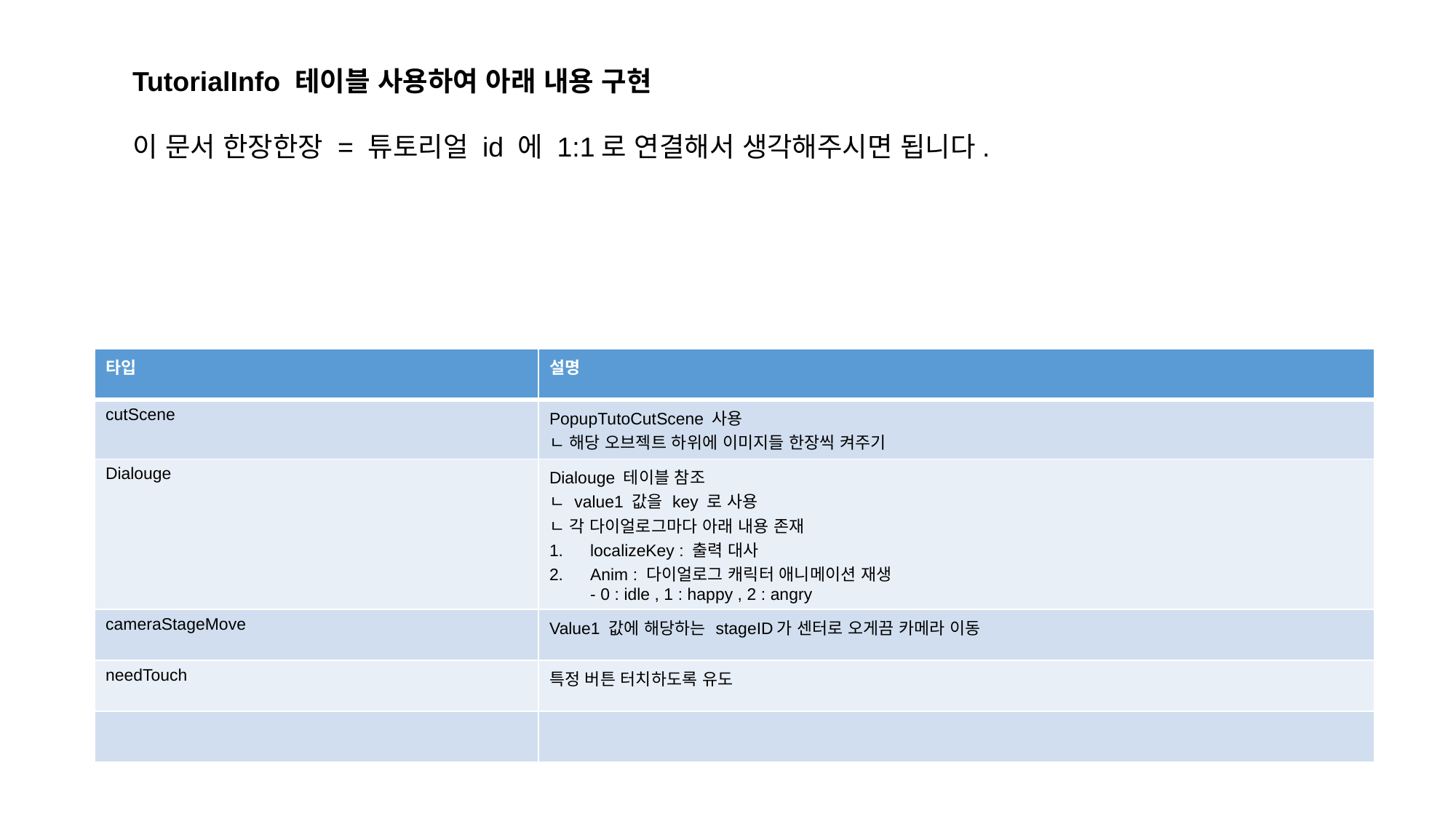

TutorialInfo 테이블 사용하여 아래 내용 구현

이 문서 한장한장 = 튜토리얼 id 에 1:1로 연결해서 생각해주시면 됩니다.
| 타입 | 설명 |
| --- | --- |
| cutScene | PopupTutoCutScene 사용 ㄴ 해당 오브젝트 하위에 이미지들 한장씩 켜주기 |
| Dialouge | Dialouge 테이블 참조 ㄴ value1 값을 key 로 사용 ㄴ 각 다이얼로그마다 아래 내용 존재 localizeKey : 출력 대사 Anim : 다이얼로그 캐릭터 애니메이션 재생 - 0 : idle , 1 : happy , 2 : angry |
| cameraStageMove | Value1 값에 해당하는 stageID가 센터로 오게끔 카메라 이동 |
| needTouch | 특정 버튼 터치하도록 유도 |
|  |  |